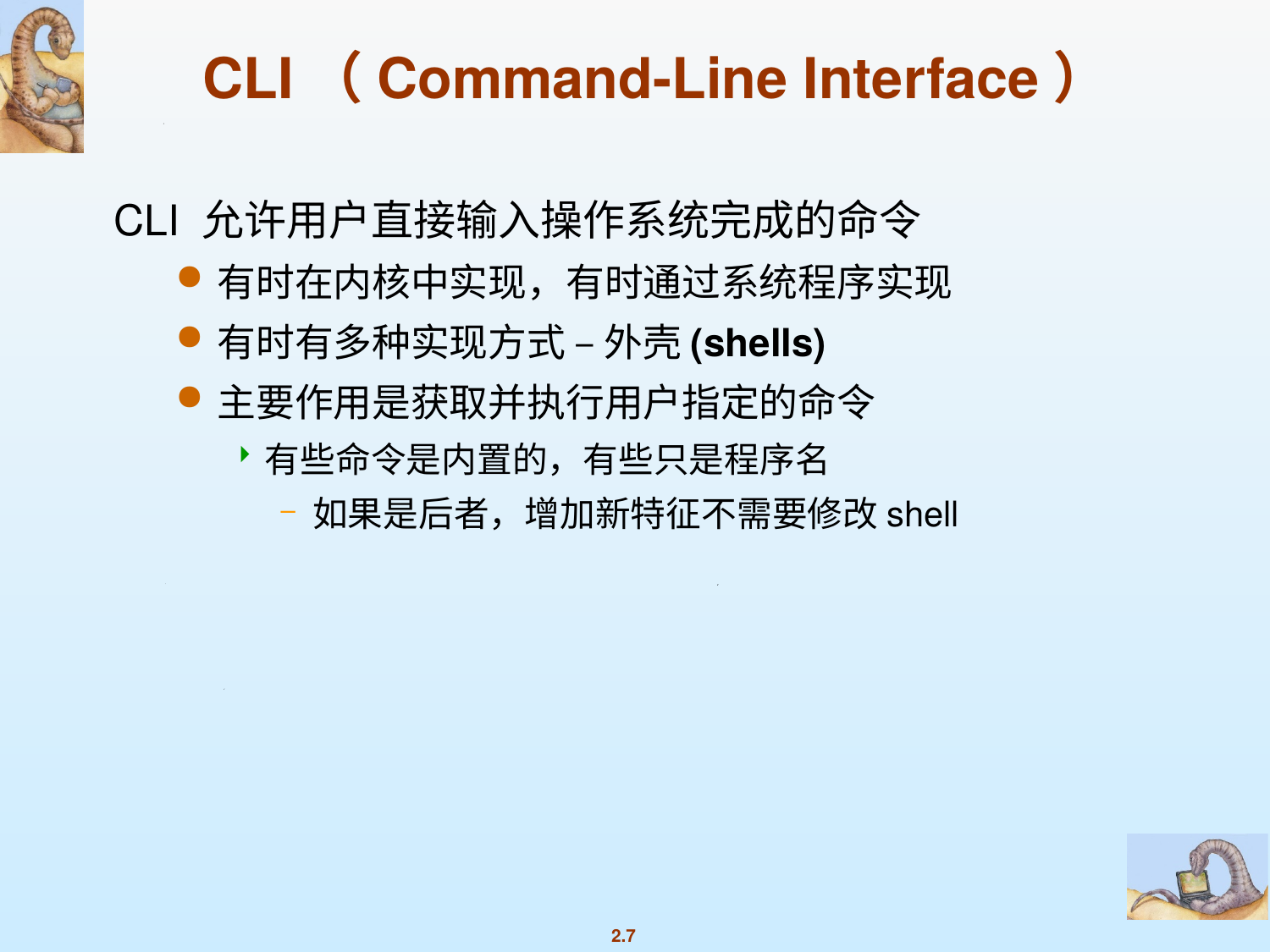

# CLI（Command-Line Interface）
CLI 允许用户直接输入操作系统完成的命令
有时在内核中实现，有时通过系统程序实现
有时有多种实现方式 – 外壳(shells)
主要作用是获取并执行用户指定的命令
有些命令是内置的，有些只是程序名
如果是后者，增加新特征不需要修改shell